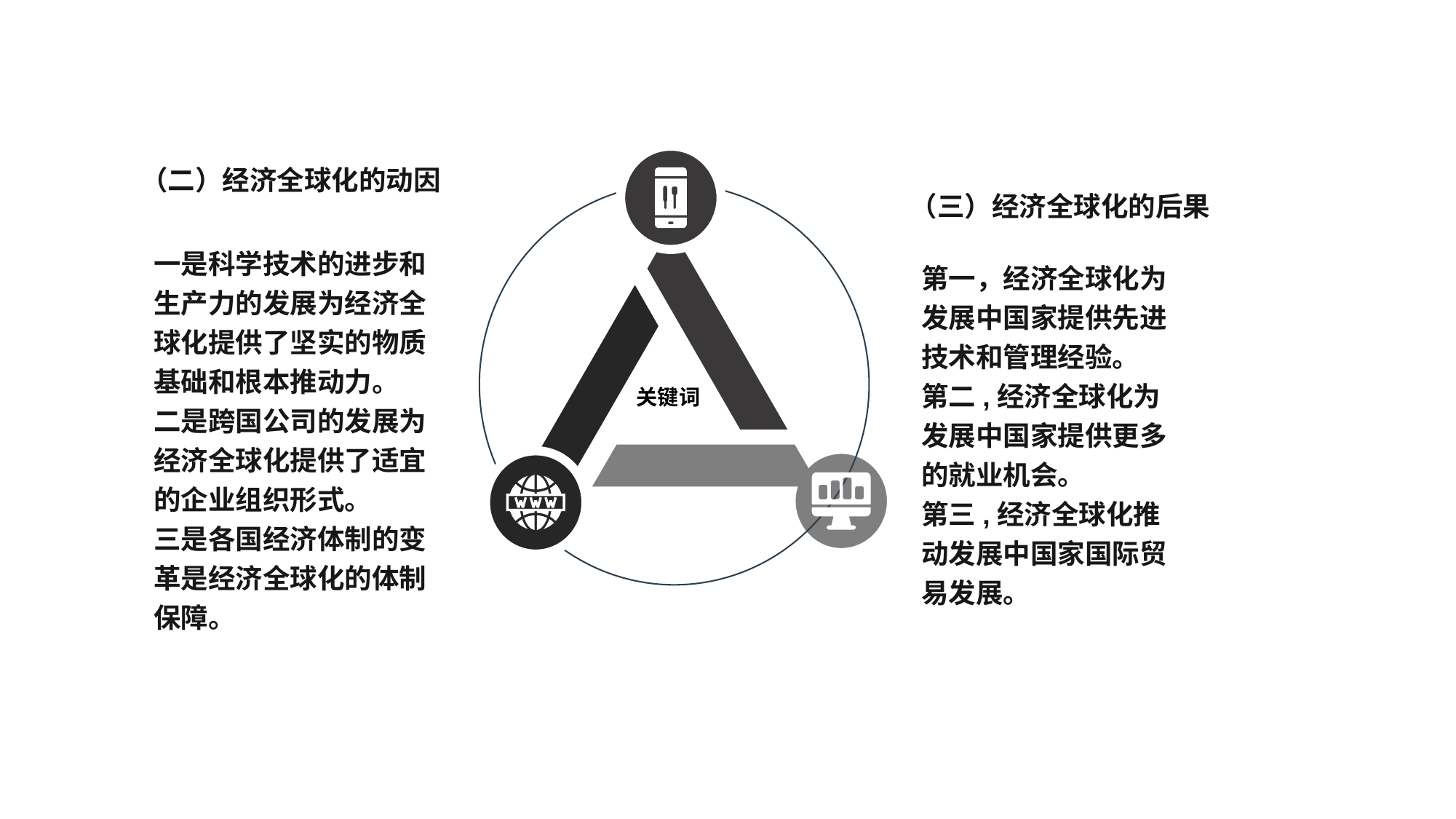

关键词

（二）经济全球化的动因
（三）经济全球化的后果
一是科学技术的进步和生产力的发展为经济全球化提供了坚实的物质基础和根本推动力。
二是跨国公司的发展为经济全球化提供了适宜的企业组织形式。
三是各国经济体制的变革是经济全球化的体制保障。
第一，经济全球化为发展中国家提供先进技术和管理经验。
第二,经济全球化为发展中国家提供更多的就业机会。
第三,经济全球化推动发展中国家国际贸易发展。